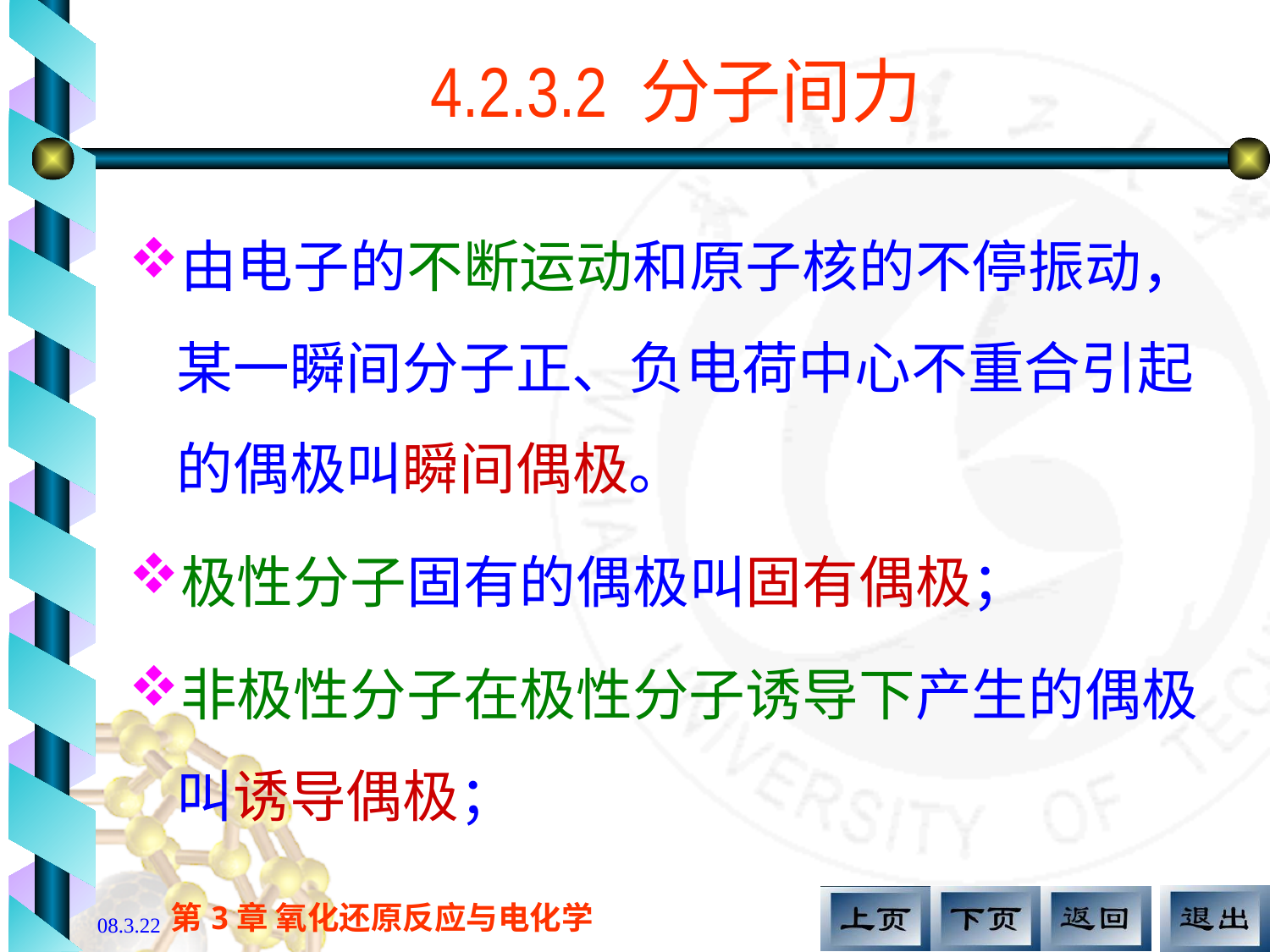

# 4.2.3.2 分子间力
由电子的不断运动和原子核的不停振动，某一瞬间分子正、负电荷中心不重合引起的偶极叫瞬间偶极。
极性分子固有的偶极叫固有偶极；
非极性分子在极性分子诱导下产生的偶极叫诱导偶极；